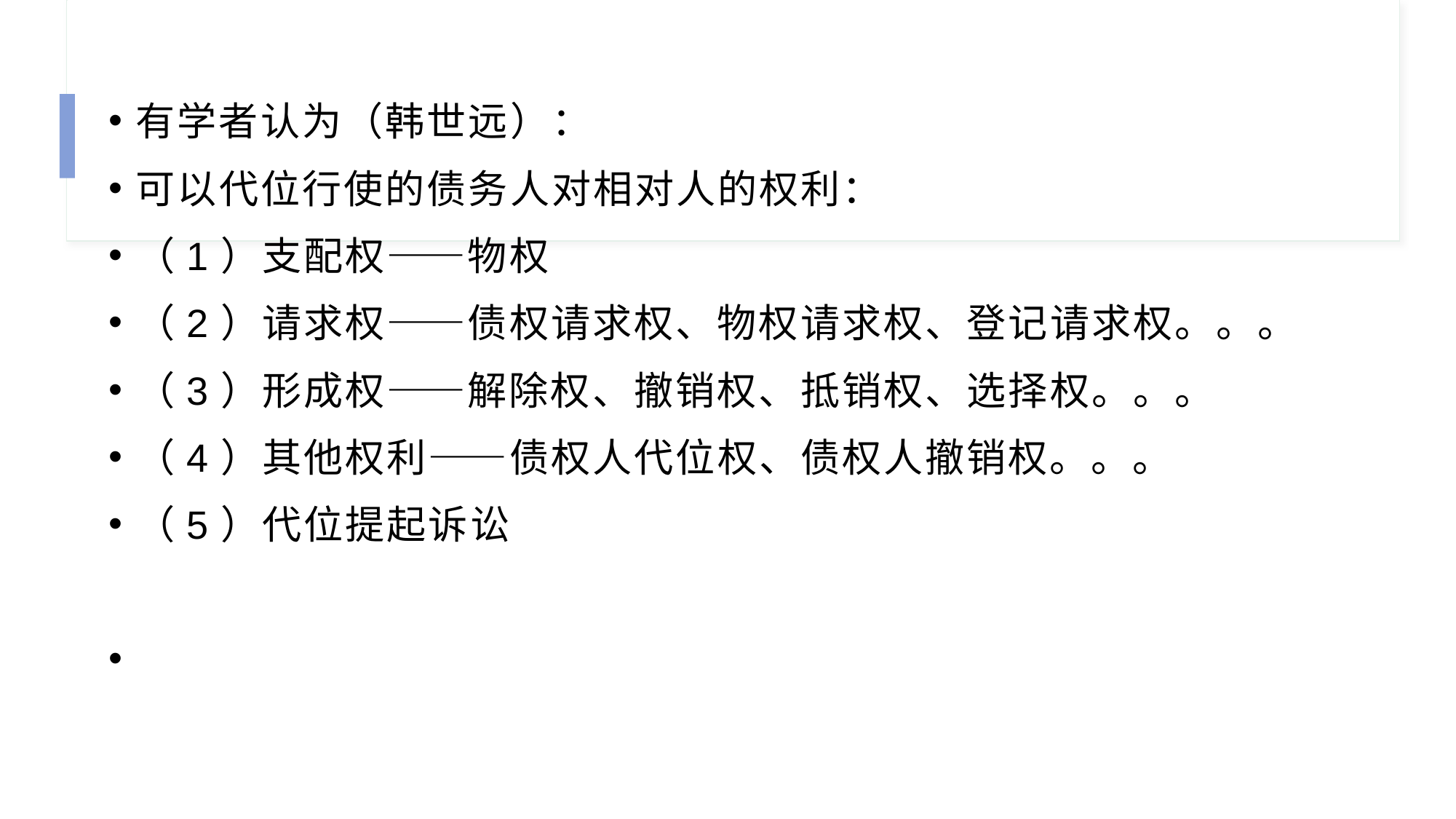

有学者认为（韩世远）：
可以代位行使的债务人对相对人的权利：
（1）支配权——物权
（2）请求权——债权请求权、物权请求权、登记请求权。。。
（3）形成权——解除权、撤销权、抵销权、选择权。。。
（4）其他权利——债权人代位权、债权人撤销权。。。
（5）代位提起诉讼